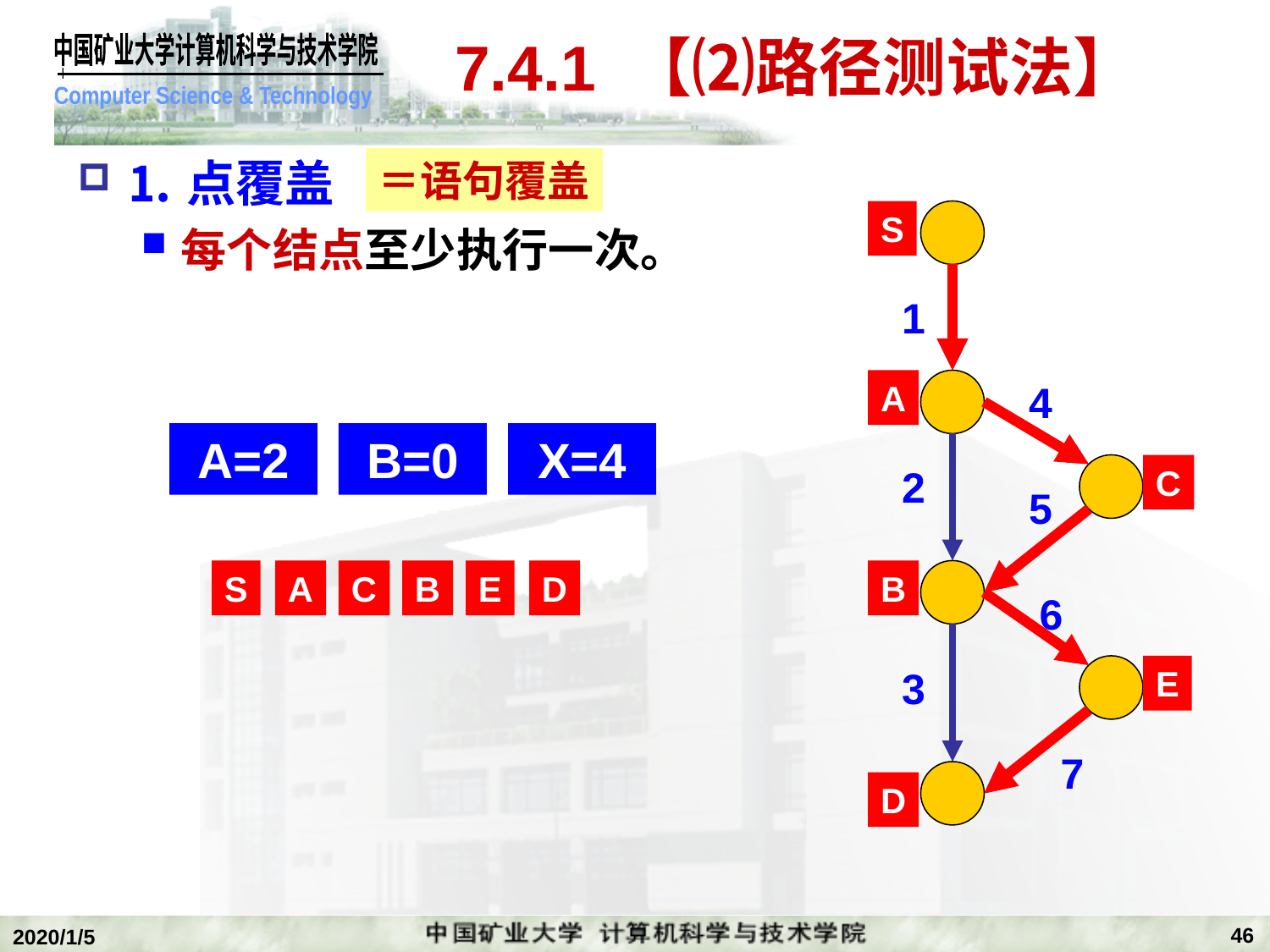

# 7.4.1 【⑵路径测试法】
⒈点覆盖
每个结点至少执行一次。

＝语句覆盖
S

1
A

4
2

C
5
B

6
3

E
7

D
A=2
B=0
X=4
S
A
C
B
E
D
46
2020/1/5